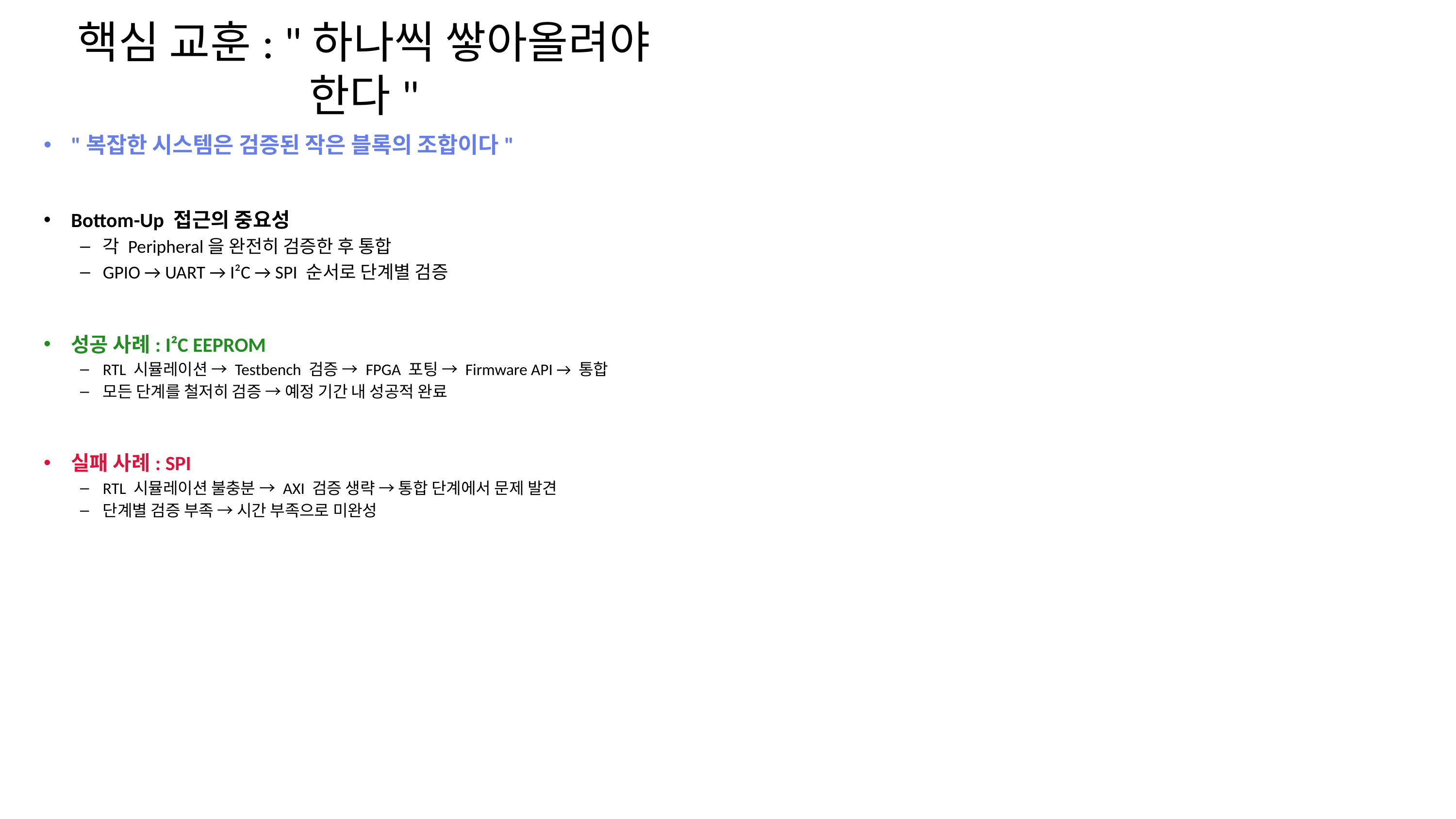

# 핵심 교훈: "하나씩 쌓아올려야 한다"
"복잡한 시스템은 검증된 작은 블록의 조합이다"

Bottom-Up 접근의 중요성
각 Peripheral을 완전히 검증한 후 통합
GPIO → UART → I²C → SPI 순서로 단계별 검증

성공 사례: I²C EEPROM
RTL 시뮬레이션 → Testbench 검증 → FPGA 포팅 → Firmware API → 통합
모든 단계를 철저히 검증 → 예정 기간 내 성공적 완료

실패 사례: SPI
RTL 시뮬레이션 불충분 → AXI 검증 생략 → 통합 단계에서 문제 발견
단계별 검증 부족 → 시간 부족으로 미완성